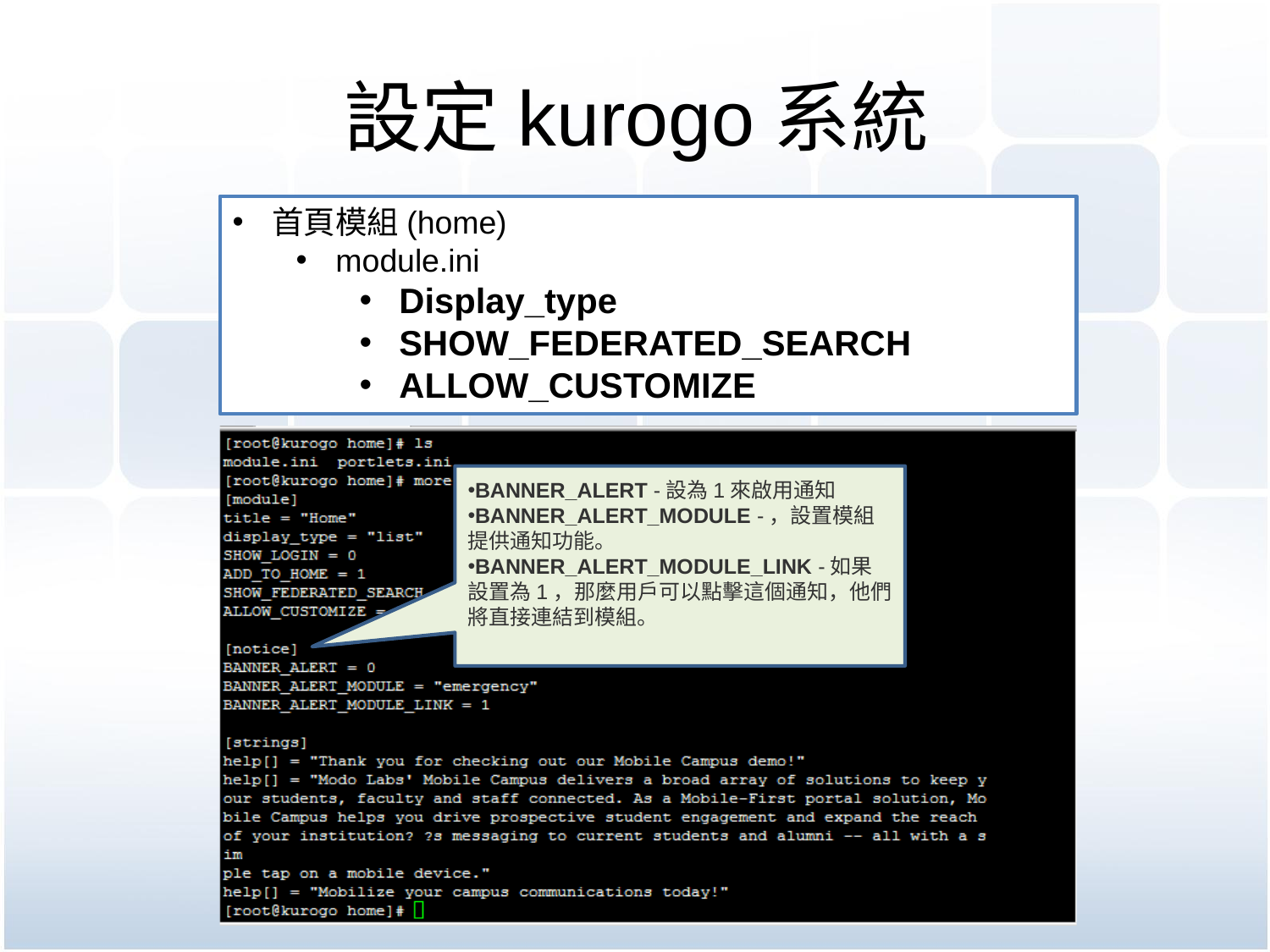

# 設定kurogo系統
首頁模組(home)
module.ini
Display_type
SHOW_FEDERATED_SEARCH
ALLOW_CUSTOMIZE

BANNER_ALERT -設為1來啟用通知
BANNER_ALERT_MODULE -，設置模組提供通知功能。
BANNER_ALERT_MODULE_LINK -如果設置為1，那麼用戶可以點擊這個通知，他們將直接連結到模組。